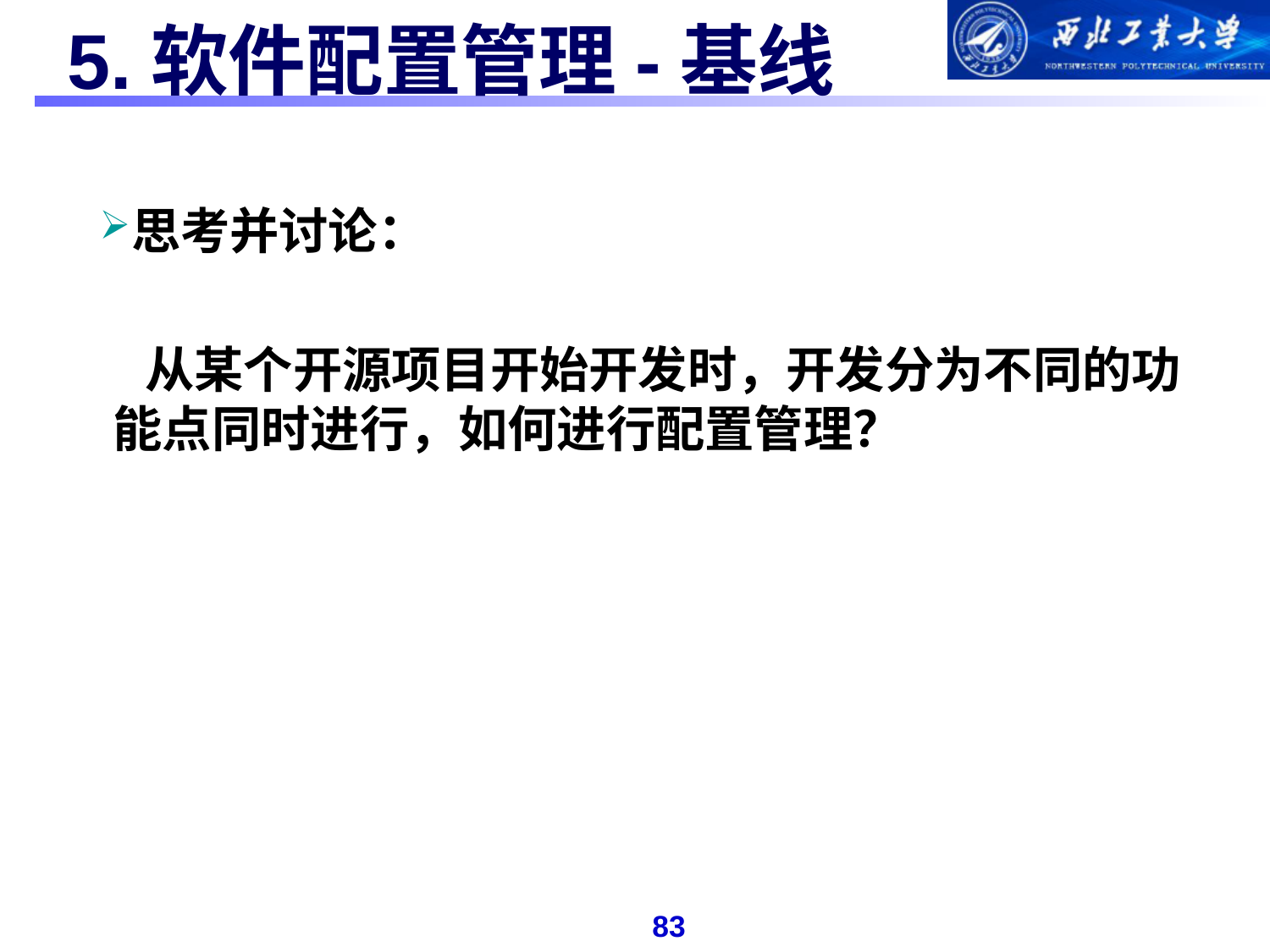

#
5.软件配置管理-基线
思考并讨论：

   从某个开源项目开始开发时，开发分为不同的功能点同时进行，如何进行配置管理？